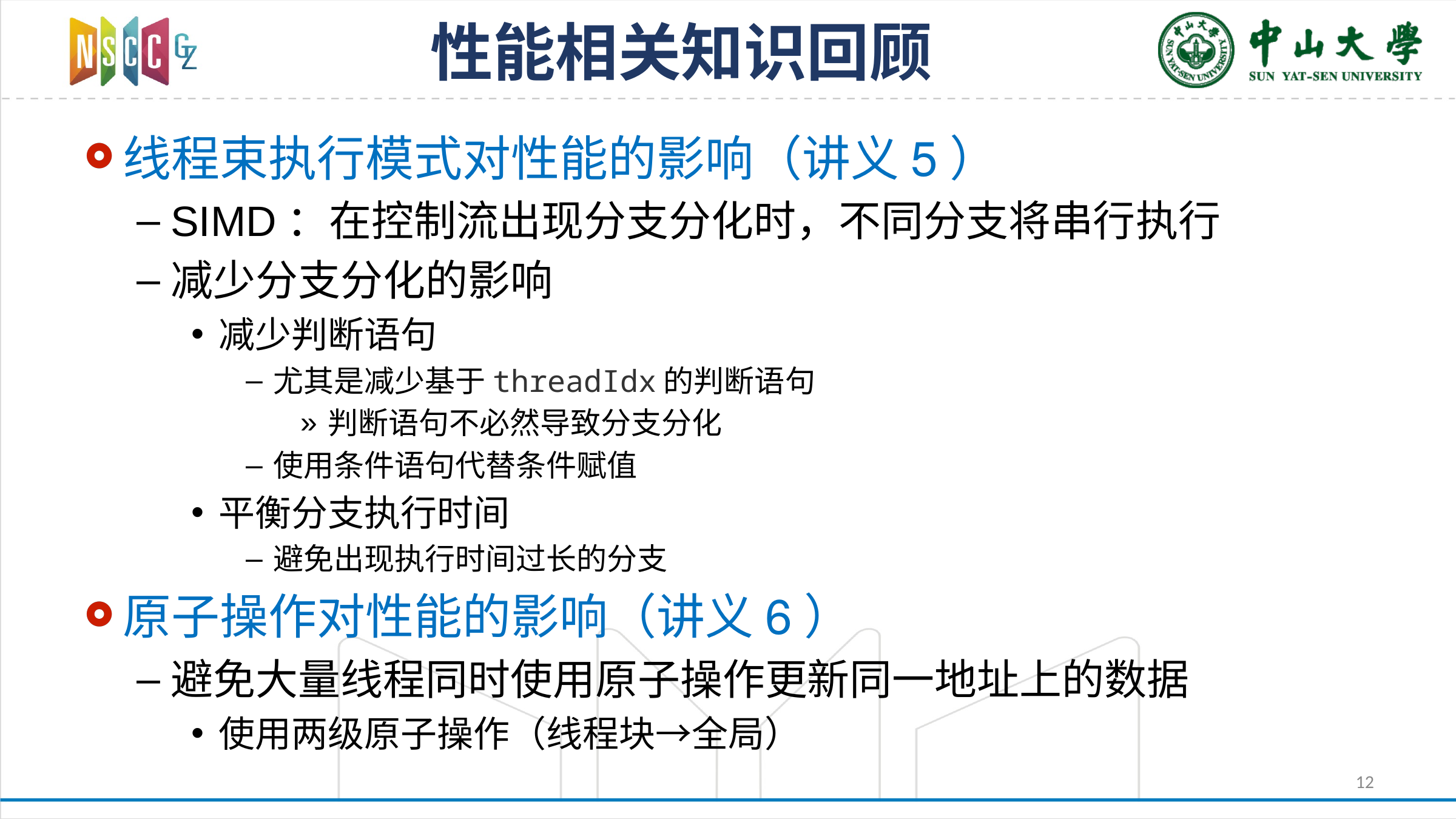

# 性能相关知识回顾
线程束执行模式对性能的影响（讲义5）
SIMD：在控制流出现分支分化时，不同分支将串行执行
减少分支分化的影响
减少判断语句
尤其是减少基于threadIdx的判断语句
判断语句不必然导致分支分化
使用条件语句代替条件赋值
平衡分支执行时间
避免出现执行时间过长的分支
原子操作对性能的影响（讲义6）
避免大量线程同时使用原子操作更新同一地址上的数据
使用两级原子操作（线程块→全局）
12